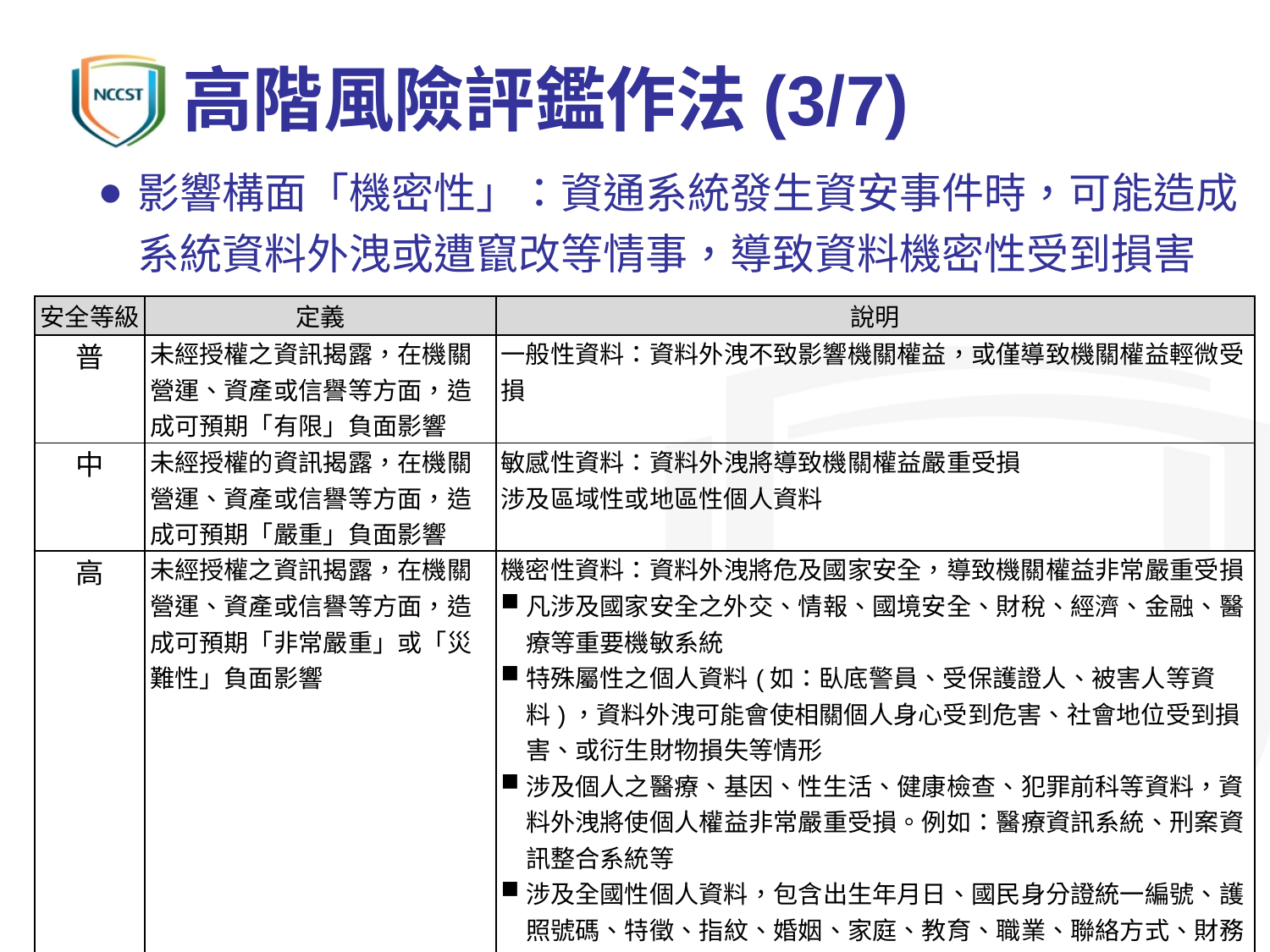

# 高階風險評鑑作法(3/7)
影響構面「機密性」：資通系統發生資安事件時，可能造成系統資料外洩或遭竄改等情事，導致資料機密性受到損害
| 安全等級 | 定義 | 說明 |
| --- | --- | --- |
| 普 | 未經授權之資訊揭露，在機關營運、資產或信譽等方面，造成可預期「有限」負面影響 | 一般性資料：資料外洩不致影響機關權益，或僅導致機關權益輕微受損 |
| 中 | 未經授權的資訊揭露，在機關營運、資產或信譽等方面，造成可預期「嚴重」負面影響 | 敏感性資料：資料外洩將導致機關權益嚴重受損 涉及區域性或地區性個人資料 |
| 高 | 未經授權之資訊揭露，在機關營運、資產或信譽等方面，造成可預期「非常嚴重」或「災難性」負面影響 | 機密性資料：資料外洩將危及國家安全，導致機關權益非常嚴重受損 凡涉及國家安全之外交、情報、國境安全、財稅、經濟、金融、醫療等重要機敏系統 特殊屬性之個人資料(如：臥底警員、受保護證人、被害人等資料)，資料外洩可能會使相關個人身心受到危害、社會地位受到損害、或衍生財物損失等情形 涉及個人之醫療、基因、性生活、健康檢查、犯罪前科等資料，資料外洩將使個人權益非常嚴重受損。例如：醫療資訊系統、刑案資訊整合系統等 涉及全國性個人資料，包含出生年月日、國民身分證統一編號、護照號碼、特徵、指紋、婚姻、家庭、教育、職業、聯絡方式、財務情形、社會活動及其他得以直接或間接識別個人之資料。例如：戶役政資訊系統、護照管理系統等 |